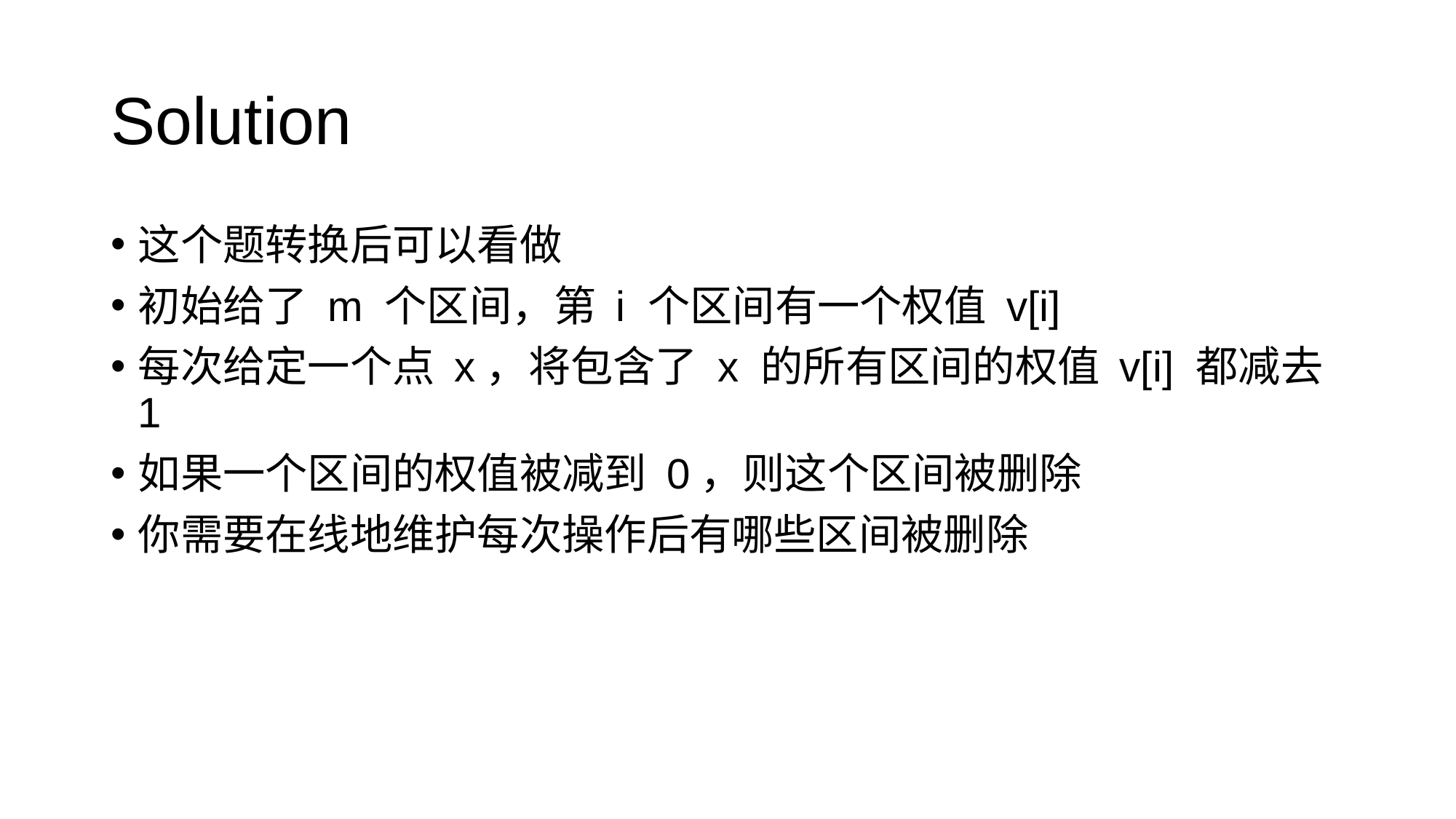

# Solution
这个题转换后可以看做
初始给了 m 个区间，第 i 个区间有一个权值 v[i]
每次给定一个点 x，将包含了 x 的所有区间的权值 v[i] 都减去 1
如果一个区间的权值被减到 0，则这个区间被删除
你需要在线地维护每次操作后有哪些区间被删除